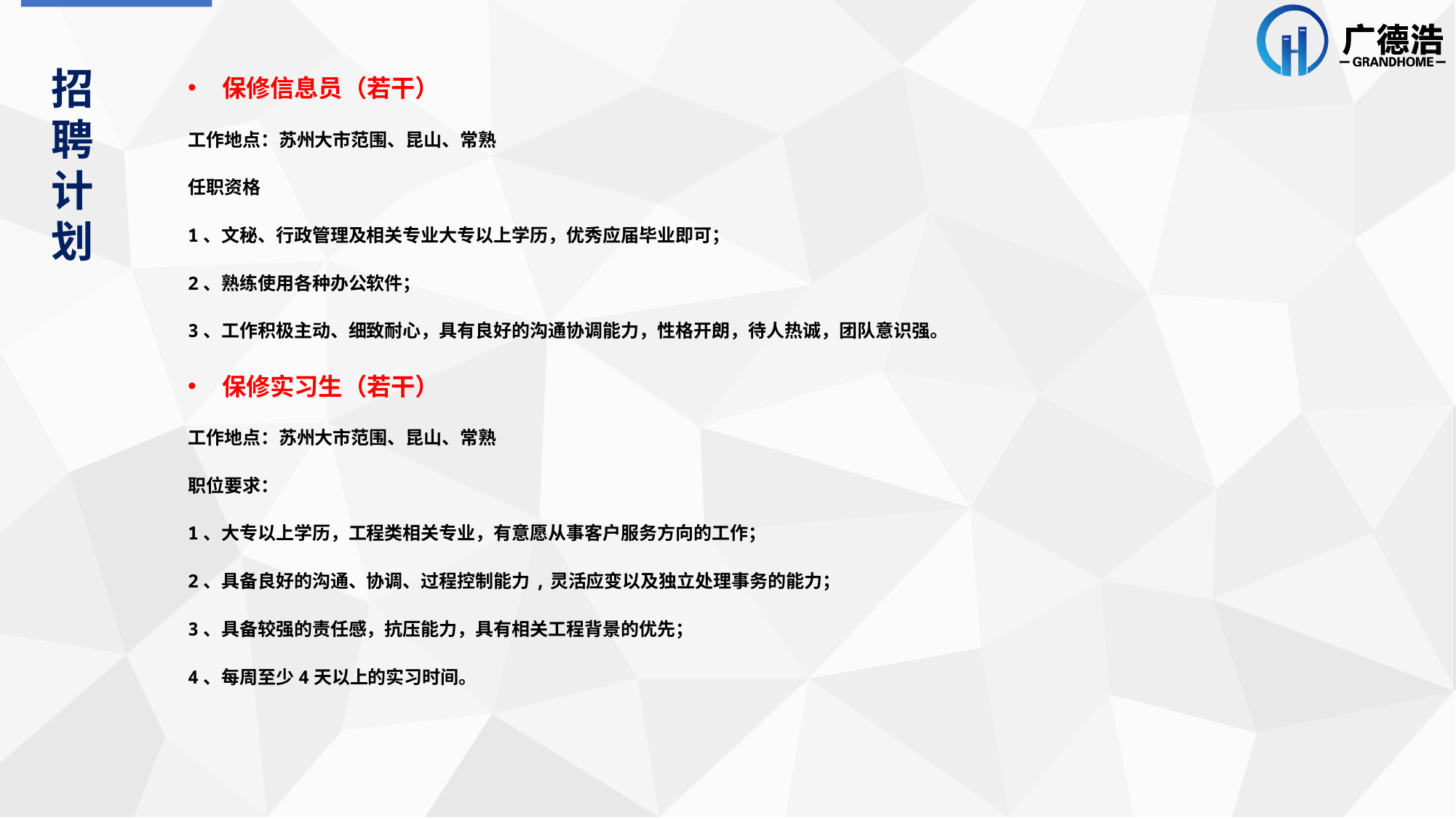

招聘计划
保修信息员（若干）
工作地点：苏州大市范围、昆山、常熟
任职资格
1、文秘、行政管理及相关专业大专以上学历，优秀应届毕业即可；
2、熟练使用各种办公软件；
3、工作积极主动、细致耐心，具有良好的沟通协调能力，性格开朗，待人热诚，团队意识强。
保修实习生（若干）
工作地点：苏州大市范围、昆山、常熟
职位要求：
1、大专以上学历，工程类相关专业，有意愿从事客户服务方向的工作；
2、具备良好的沟通、协调、过程控制能力,灵活应变以及独立处理事务的能力；
3、具备较强的责任感，抗压能力，具有相关工程背景的优先；
4、每周至少4天以上的实习时间。